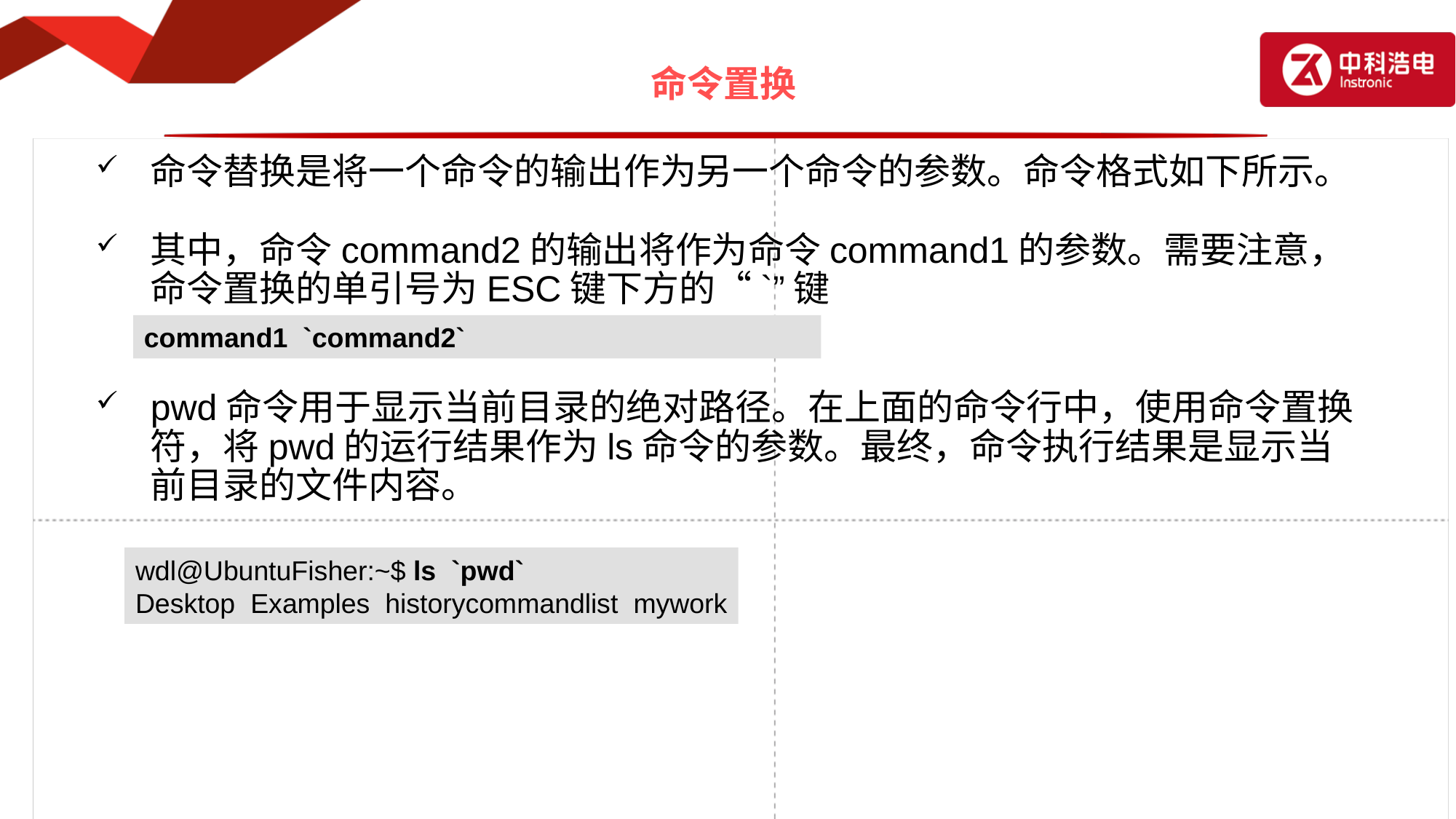

# 命令置换
命令替换是将一个命令的输出作为另一个命令的参数。命令格式如下所示。

其中，命令command2的输出将作为命令command1的参数。需要注意，命令置换的单引号为ESC键下方的“`”键

pwd命令用于显示当前目录的绝对路径。在上面的命令行中，使用命令置换符，将pwd的运行结果作为ls命令的参数。最终，命令执行结果是显示当前目录的文件内容。
command1  `command2`
wdl@UbuntuFisher:~$ ls  `pwd`
Desktop  Examples  historycommandlist  mywork